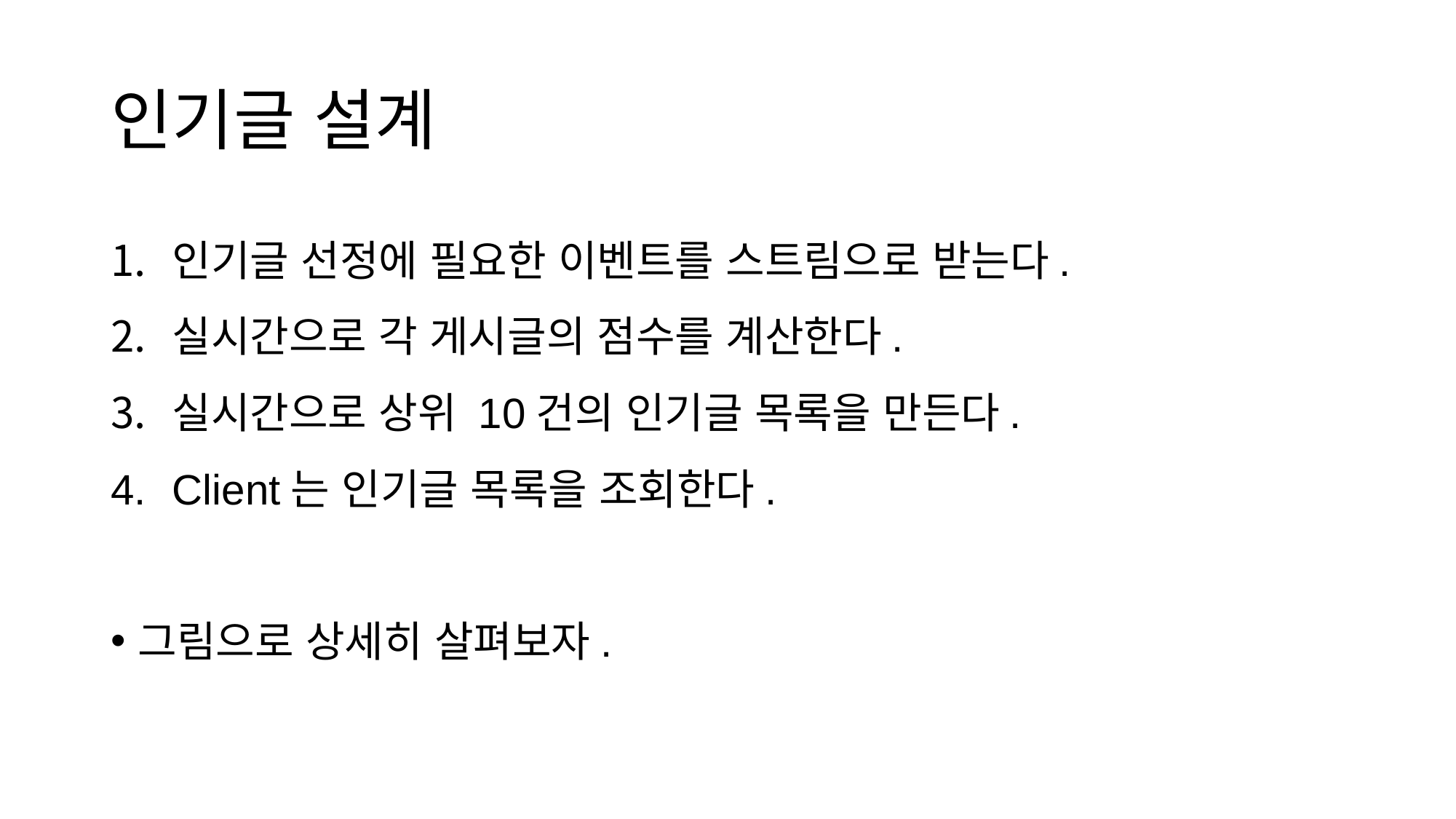

# 인기글 설계
인기글 선정에 필요한 이벤트를 스트림으로 받는다.
실시간으로 각 게시글의 점수를 계산한다.
실시간으로 상위 10건의 인기글 목록을 만든다.
Client는 인기글 목록을 조회한다.

그림으로 상세히 살펴보자.